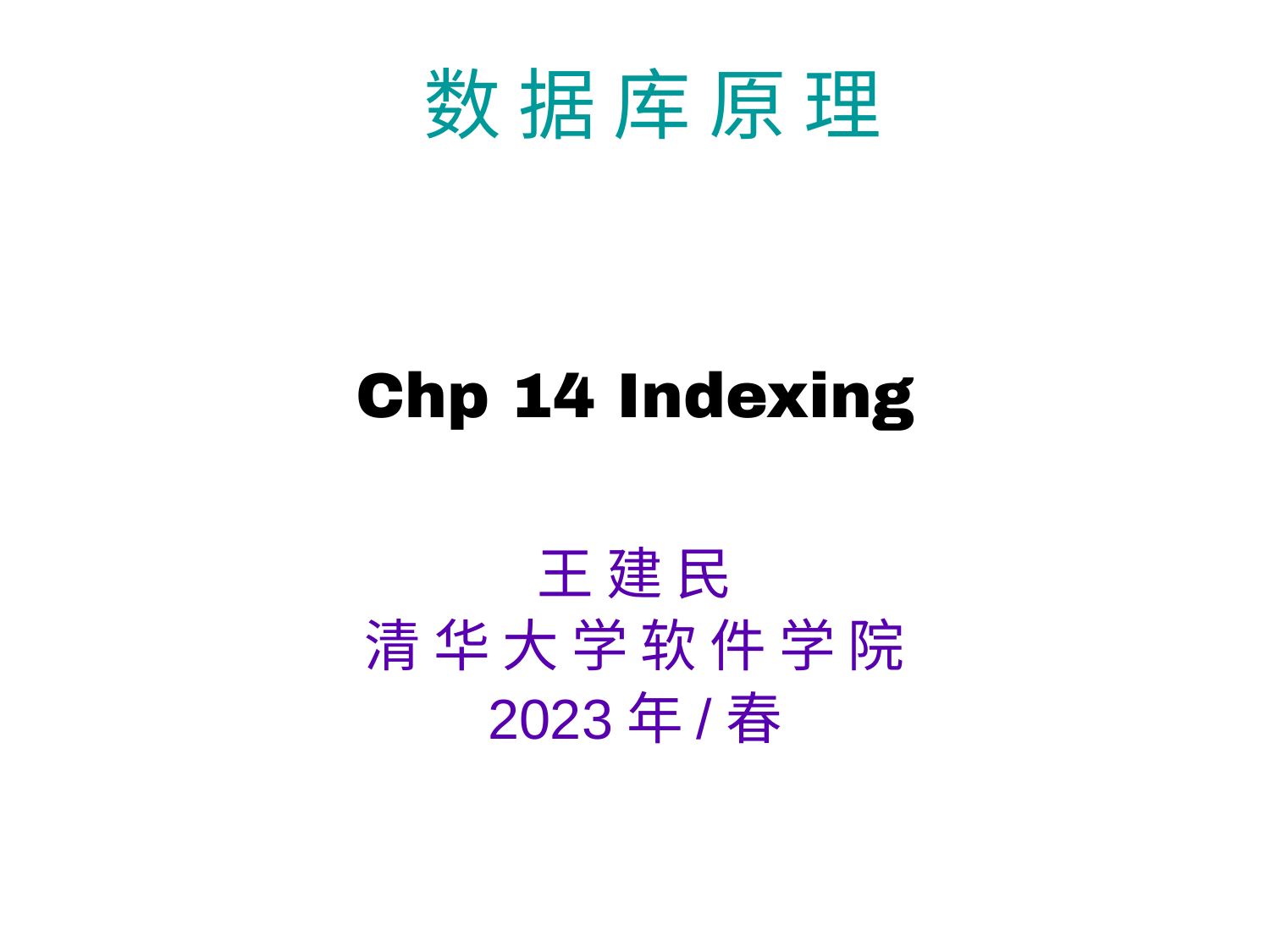

# 数 据 库 原 理
 Chp 14 Indexing
王 建 民
清 华 大 学 软 件 学 院
2023年/春